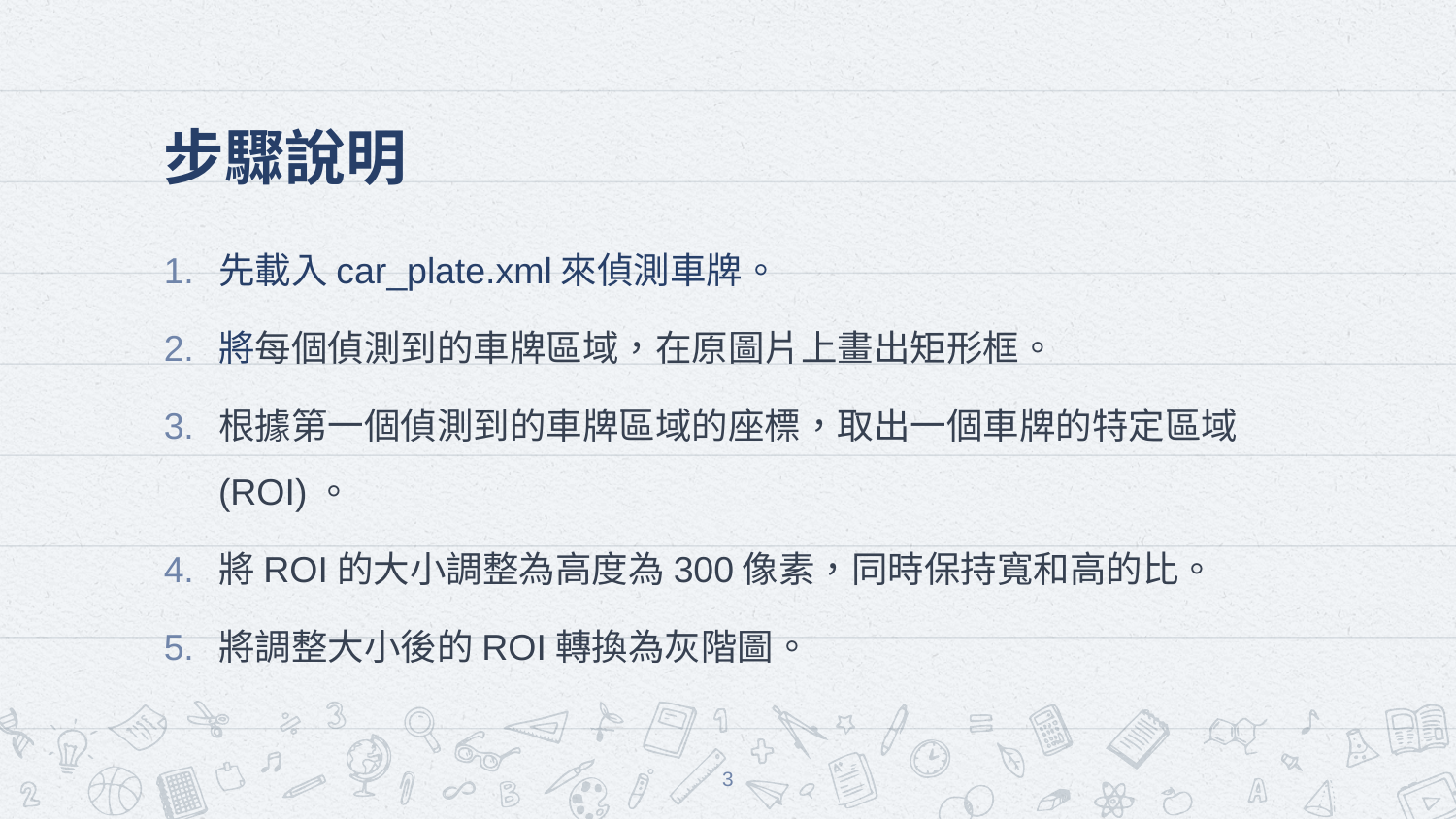

# 步驟說明
先載入car_plate.xml來偵測車牌。
將每個偵測到的車牌區域，在原圖片上畫出矩形框。
根據第一個偵測到的車牌區域的座標，取出一個車牌的特定區域(ROI)。
將ROI的大小調整為高度為300像素，同時保持寬和高的比。
將調整大小後的ROI轉換為灰階圖。
3